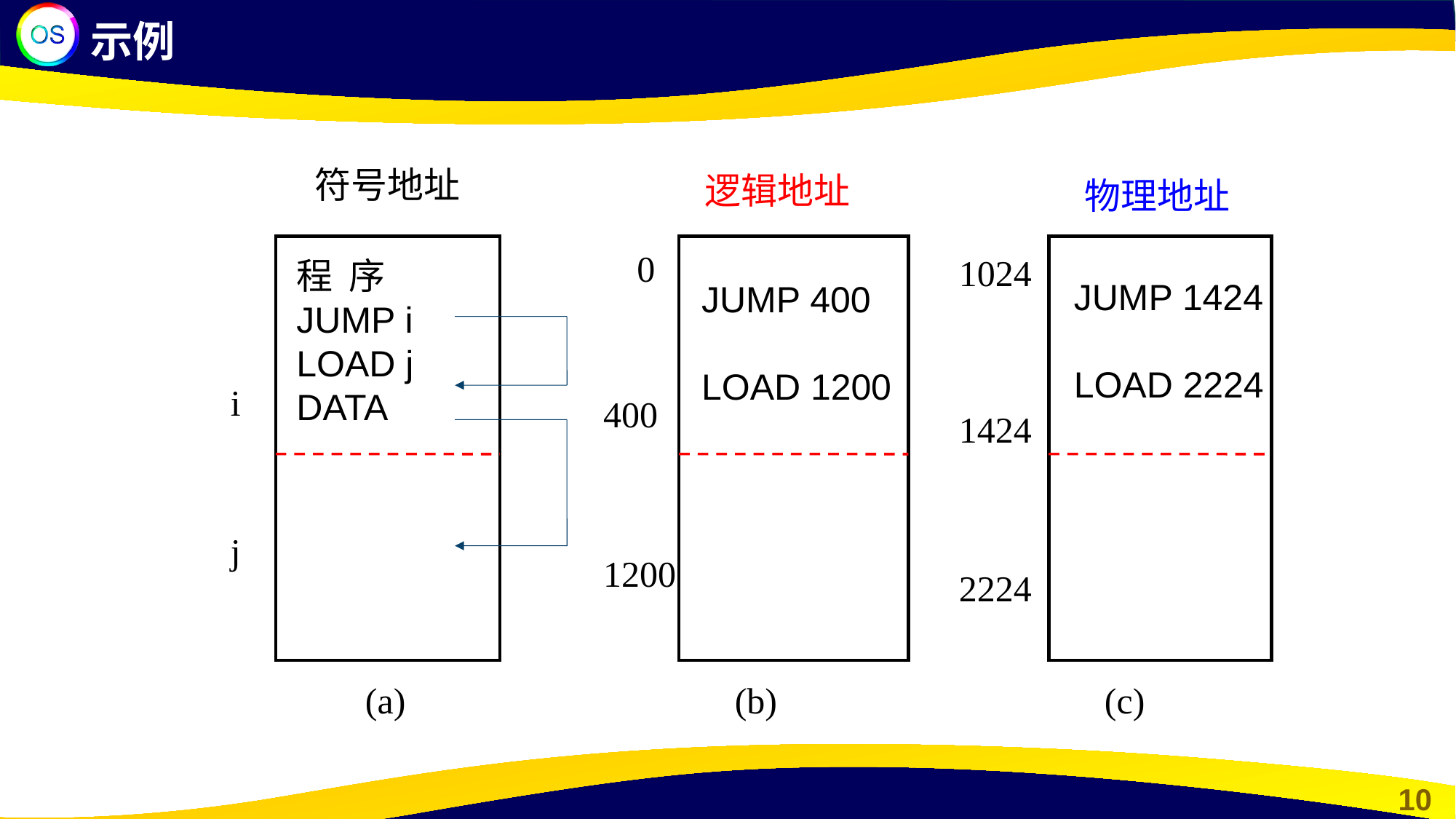

示例
符号地址
逻辑地址
物理地址

JUMP 1424

LOAD 2224

JUMP 400

LOAD 1200

0
1024
程  序
JUMP i
LOAD j DATA

i

400
1424

j
1200

2224
(a)
(b)
(c)